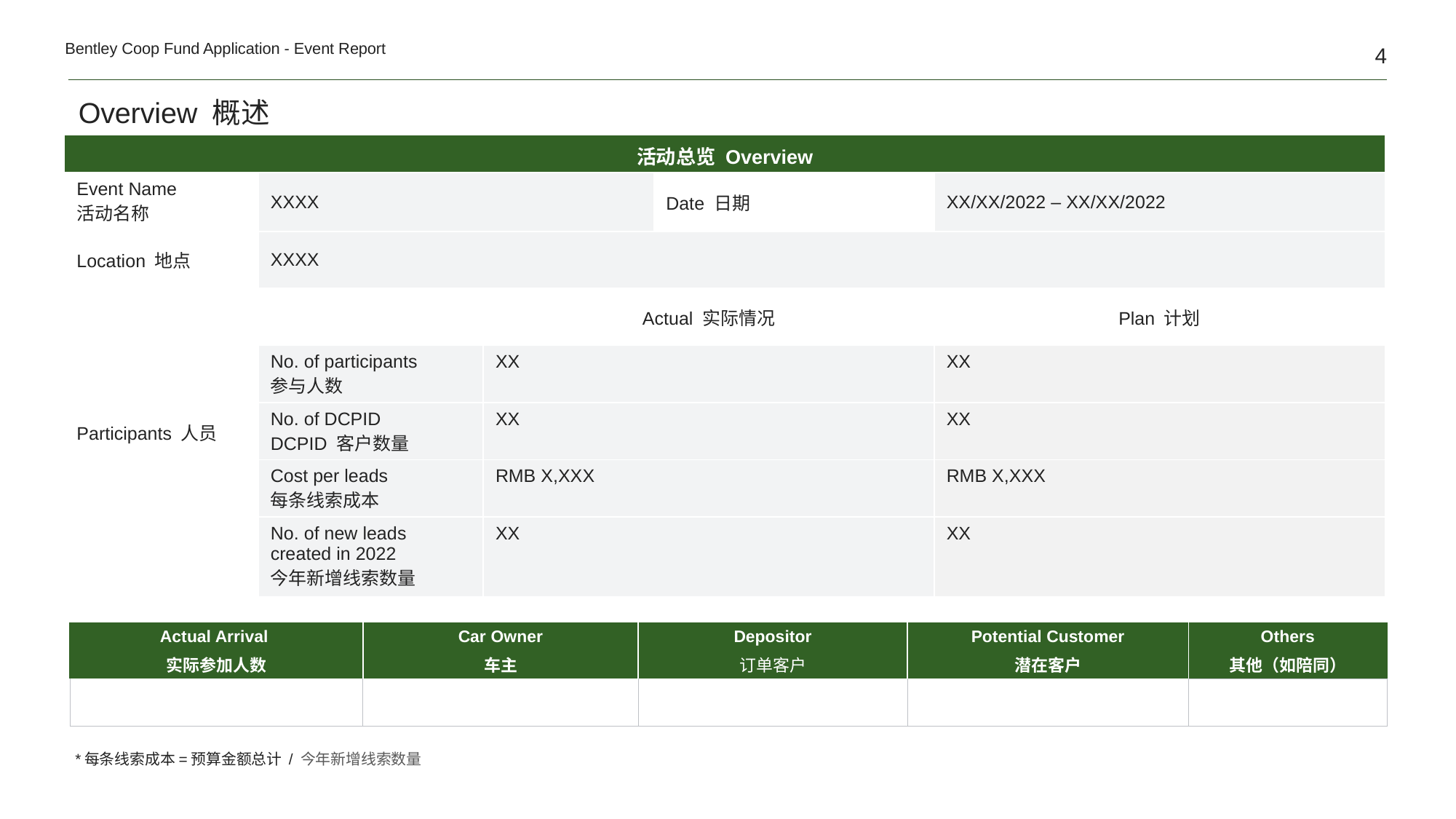

4
Bentley Coop Fund Application - Event Report
# Overview 概述
| 活动总览 Overview |  |  |  |  |
| --- | --- | --- | --- | --- |
| Event Name 活动名称 | XXXX |  | Date 日期 | XX/XX/2022 – XX/XX/2022 |
| Location 地点 | XXXX |  |  |  |
| Participants 人员 |  | Actual 实际情况 |  | Plan 计划 |
|  | No. of participants 参与人数 | XX |  | XX |
|  | No. of DCPID DCPID 客户数量 | XX |  | XX |
|  | Cost per leads 每条线索成本 | RMB X,XXX |  | RMB X,XXX |
|  | No. of new leads created in 2022 今年新增线索数量 | XX |  | XX |
| Actual Arrival 实际参加人数 | Car Owner 车主 | Depositor 订单客户 | Potential Customer 潜在客户 | Others 其他（如陪同） |
| --- | --- | --- | --- | --- |
|  |  |  |  |  |
*每条线索成本=预算金额总计 / 今年新增线索数量